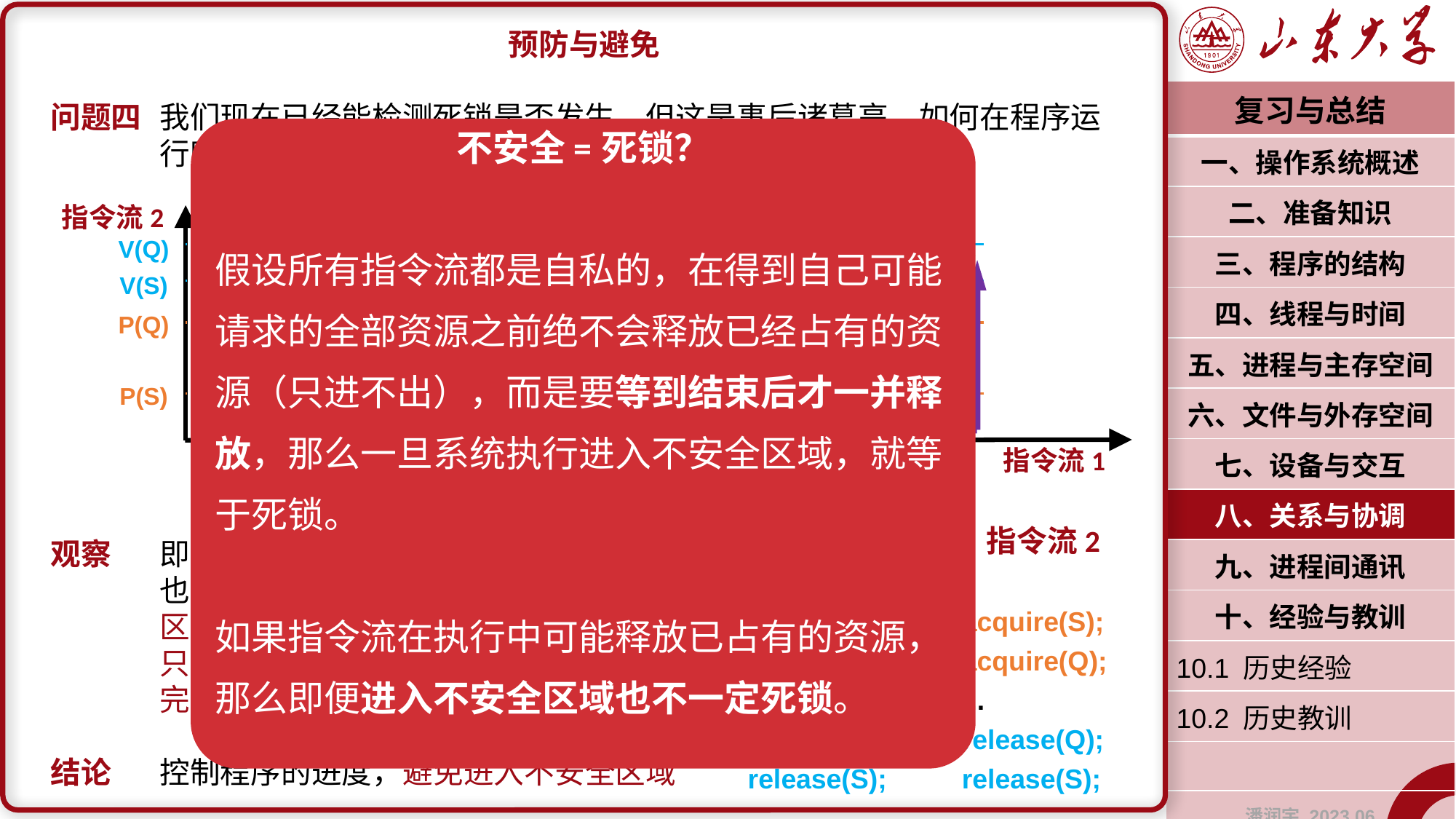

预防与避免

问题四	我们现在已经能检测死锁是否发生，但这是事后诸葛亮。如何在程序运	行时避免死锁呢？

观察	即便程序本身有可能死锁，最终的结果
	也不一定是死锁。当执行流进入不安全
	区域（交叉分配）时，才有可能死锁；
	只有在死锁点上（交叉请求），环路才
	完成，程序才会真正死锁。

结论	控制程序的进度，避免进入不安全区域
| 复习与总结 |
| --- |
| 一、操作系统概述 |
| 二、准备知识 |
| 三、程序的结构 |
| 四、线程与时间 |
| 五、进程与主存空间 |
| 六、文件与外存空间 |
| 七、设备与交互 |
| 八、关系与协调 |
| 九、进程间通讯 |
| 十、经验与教训 |
| 10.1 历史经验 |
| 10.2 历史教训 |
|  |
| 潘润宇 2023.06 |
不安全=死锁？

假设所有指令流都是自私的，在得到自己可能请求的全部资源之前绝不会释放已经占有的资源（只进不出），而是要等到结束后才一并释放，那么一旦系统执行进入不安全区域，就等于死锁。

如果指令流在执行中可能释放已占有的资源，那么即便进入不安全区域也不一定死锁。

指令流2
V(Q)
V(S)
P(Q)

P(S)
不安全区域
指令流1
V(Q)
P(Q)
P(S)
V(S)
指令流1

acquire(Q);
acquire(S);
...
release(Q);
release(S);
指令流2

acquire(S);
acquire(Q);
...
release(Q);
release(S);